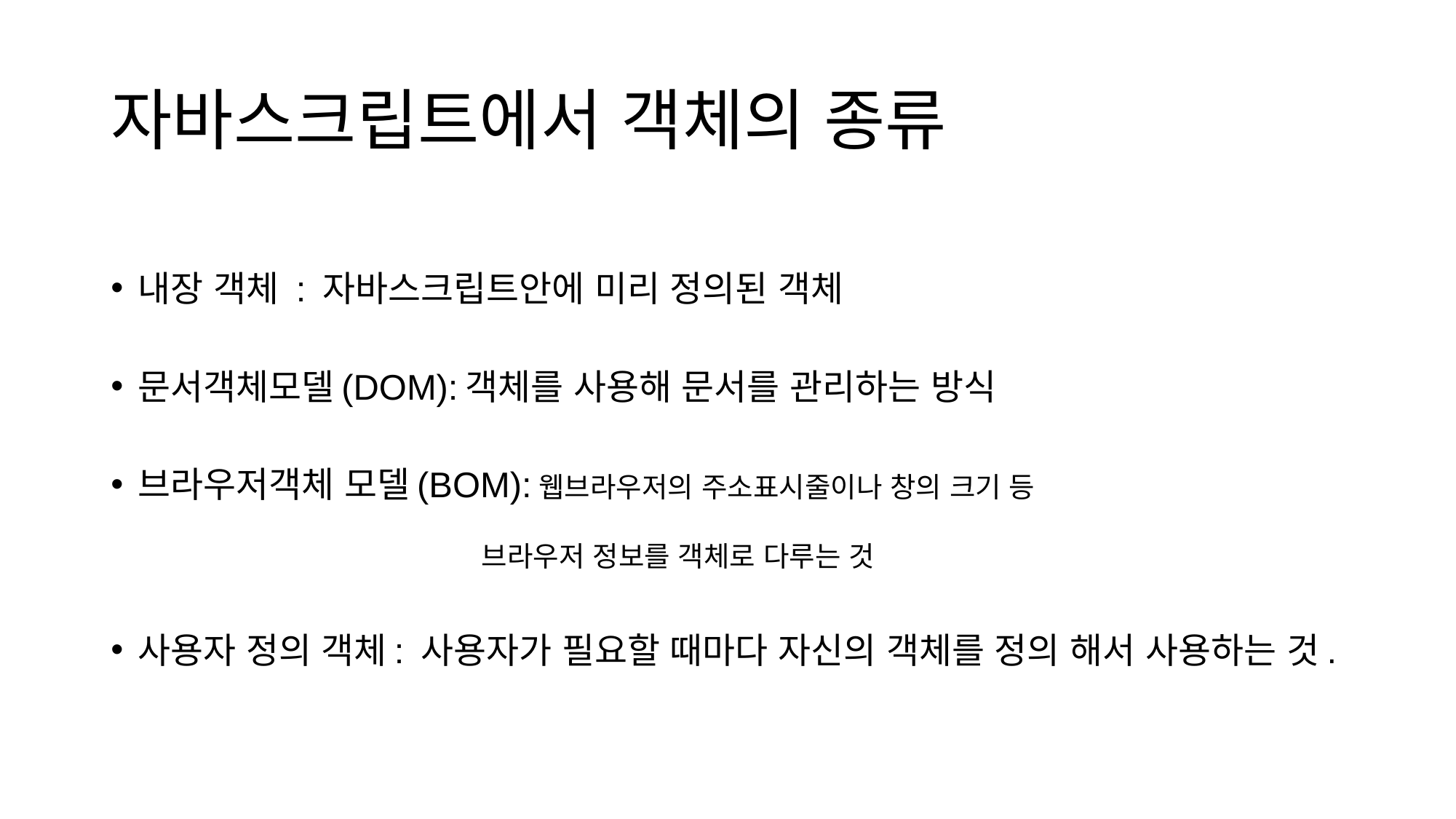

# 자바스크립트에서 객체의 종류
내장 객체 : 자바스크립트안에 미리 정의된 객체
문서객체모델(DOM):객체를 사용해 문서를 관리하는 방식
브라우저객체 모델(BOM):웹브라우저의 주소표시줄이나 창의 크기 등
                                            브라우저 정보를 객체로 다루는 것
사용자 정의 객체: 사용자가 필요할 때마다 자신의 객체를 정의 해서 사용하는 것.